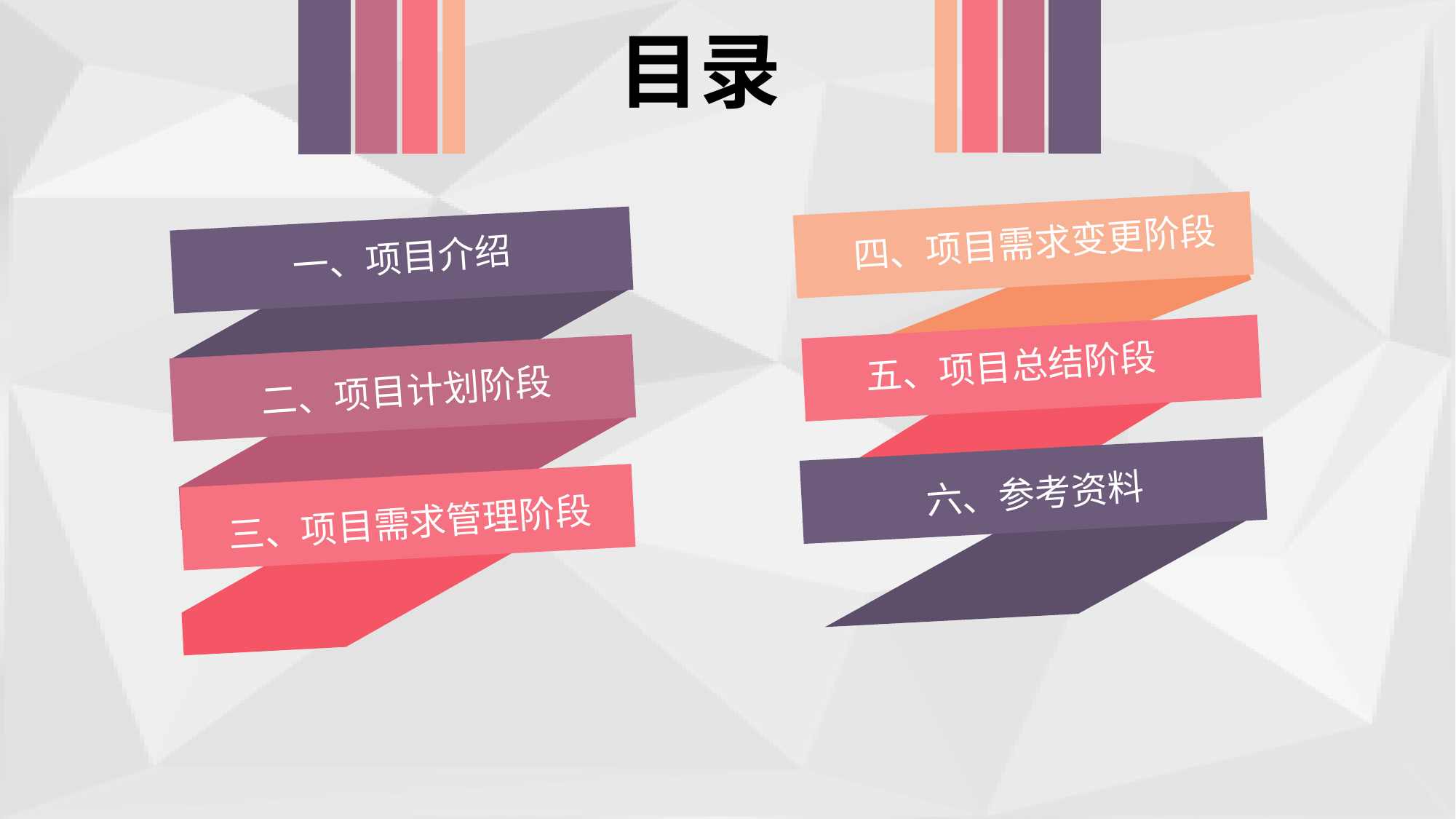

目录

四、项目需求变更阶段

五、项目总结阶段

六、参考资料

一、项目介绍

二、项目计划阶段

三、项目需求管理阶段